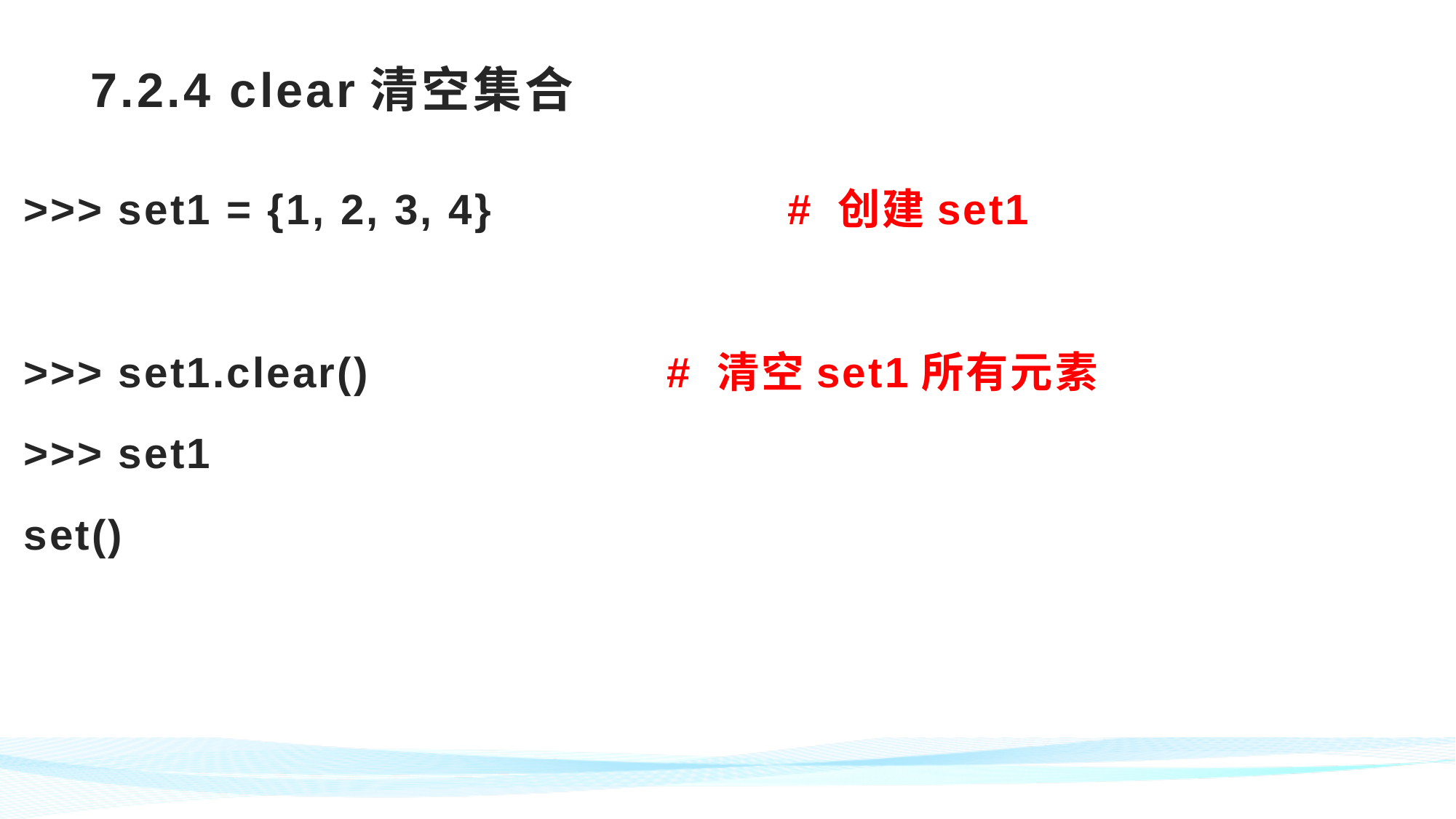

# 7.2.4 clear清空集合
>>> set1 = {1, 2, 3, 4}                  	# 创建set1

>>> set1.clear()                     # 清空set1所有元素
>>> set1
set()

98